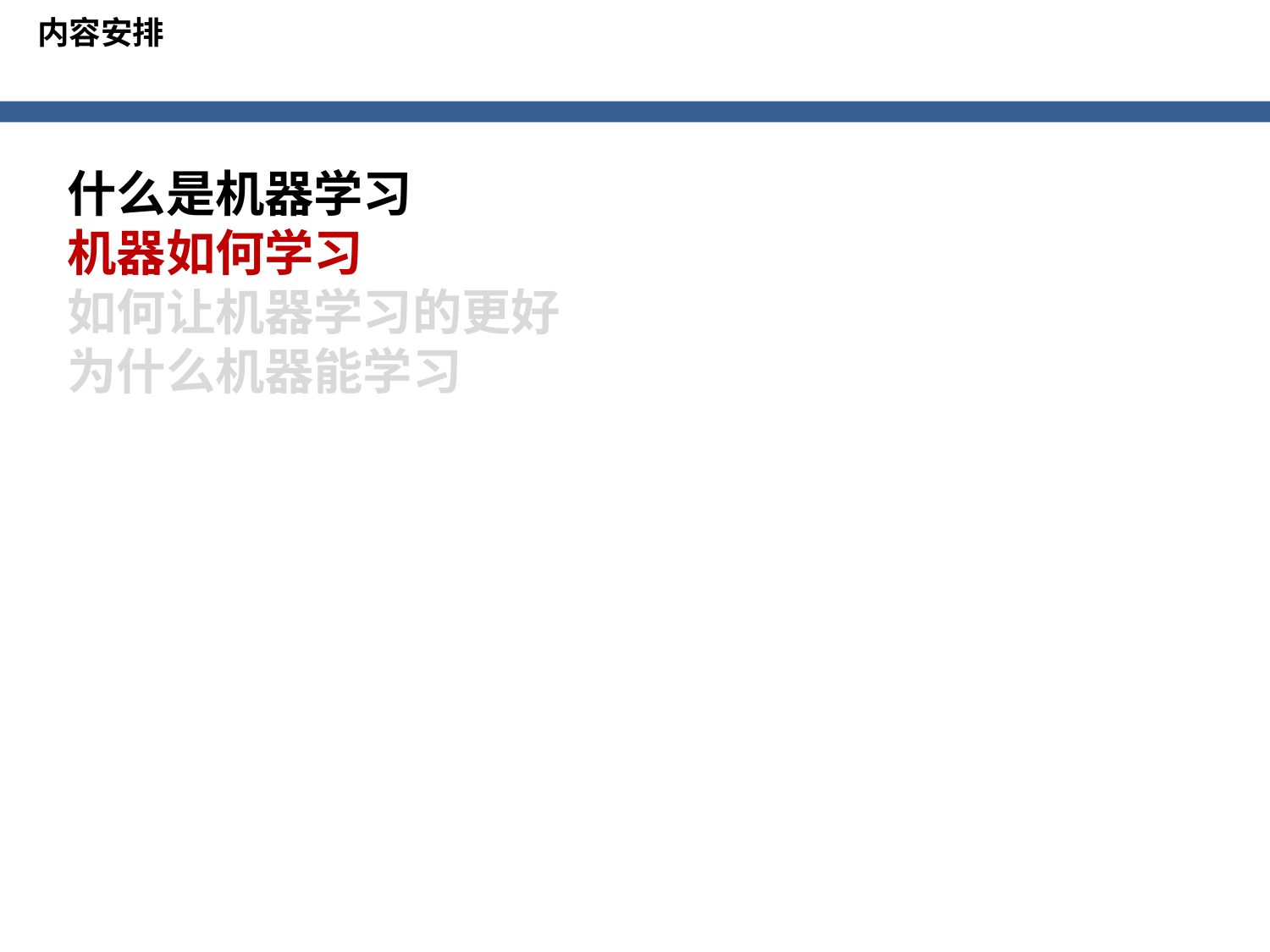

内容安排
什么是机器学习
机器如何学习
如何让机器学习的更好
为什么机器能学习